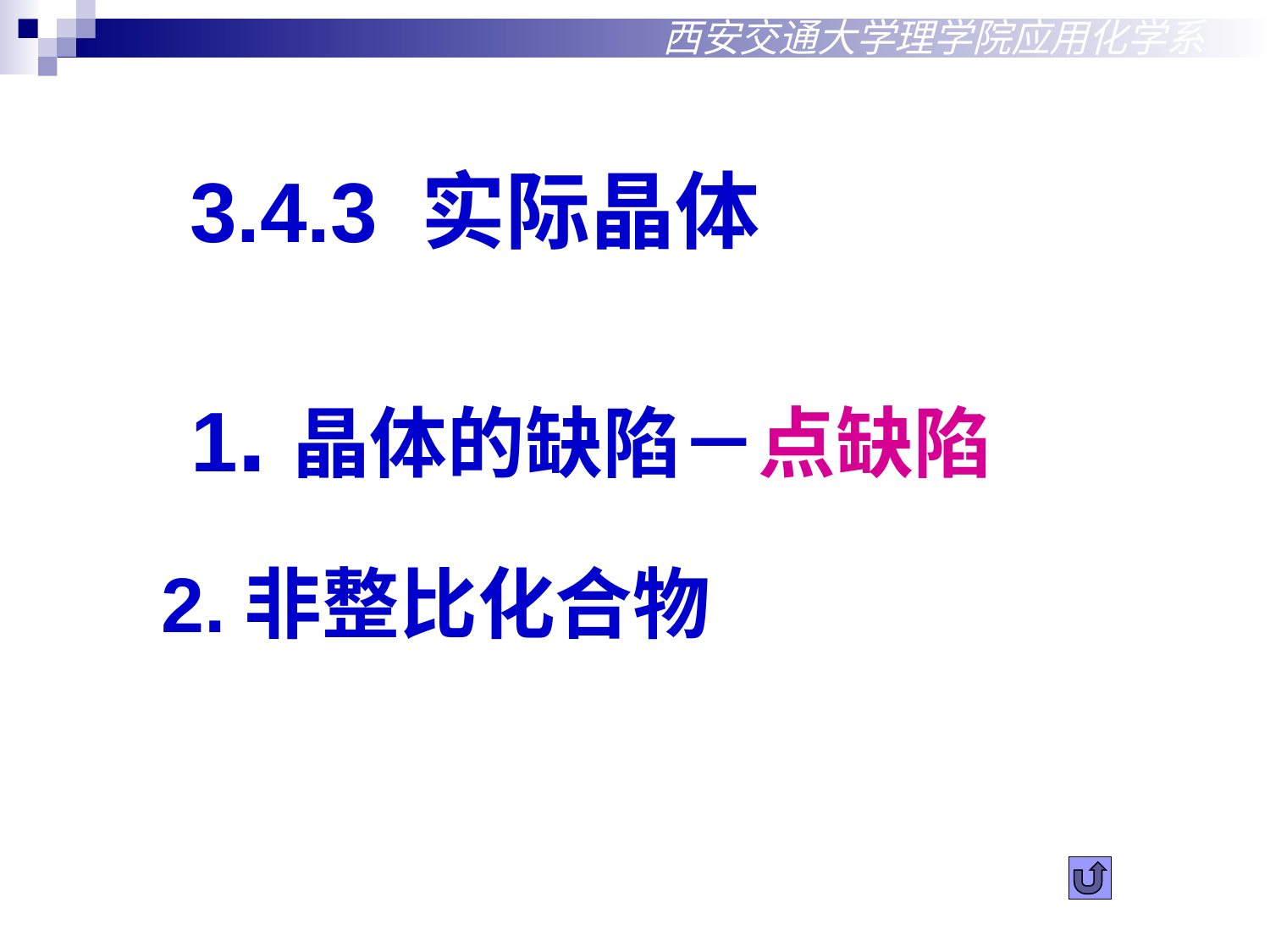

西安交通大学理学院应用化学系
3.4.3 实际晶体
 1.晶体的缺陷－点缺陷
 2.非整比化合物